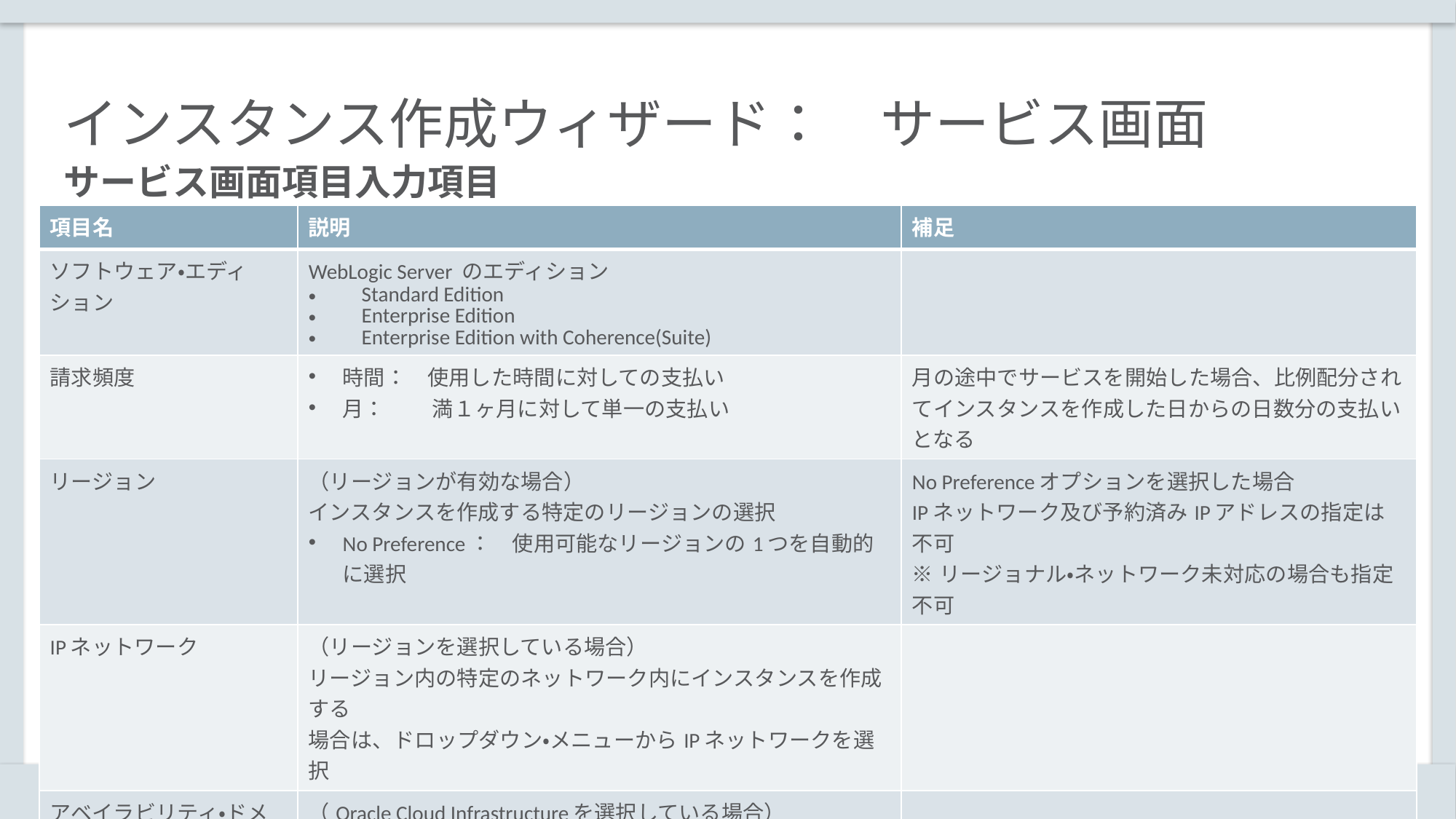

# インスタンス作成ウィザード：　サービス画面
サービス画面項目入力項目
| 項目名 | 説明 | 補足 |
| --- | --- | --- |
| ソフトウェア・エディション | WebLogic Server のエディション Standard Edition Enterprise Edition Enterprise Edition with Coherence(Suite) |  |
| 請求頻度 | 時間：　使用した時間に対しての支払い 月：　　 満１ヶ月に対して単一の支払い | 月の途中でサービスを開始した場合、比例配分されてインスタンスを作成した日からの日数分の支払いとなる |
| リージョン | （リージョンが有効な場合） インスタンスを作成する特定のリージョンの選択 No Preference：　使用可能なリージョンの1つを自動的に選択 | No Preferenceオプションを選択した場合 IPネットワーク及び予約済みIPアドレスの指定は不可 ※リージョナル・ネットワーク未対応の場合も指定不可 |
| IPネットワーク | （リージョンを選択している場合） リージョン内の特定のネットワーク内にインスタンスを作成する 場合は、ドロップダウン・メニューからIPネットワークを選択 |  |
| アベイラビリティ・ドメイン | （Oracle Cloud Infrastructureを選択している場合） リージョン内の分離されたデータセンターの集合 |  |
| サブネット | （Oracle Cloud Infrastructureを選択している場合） アベイラビリティ・ドメイン内に構成するサブネット |  |
63